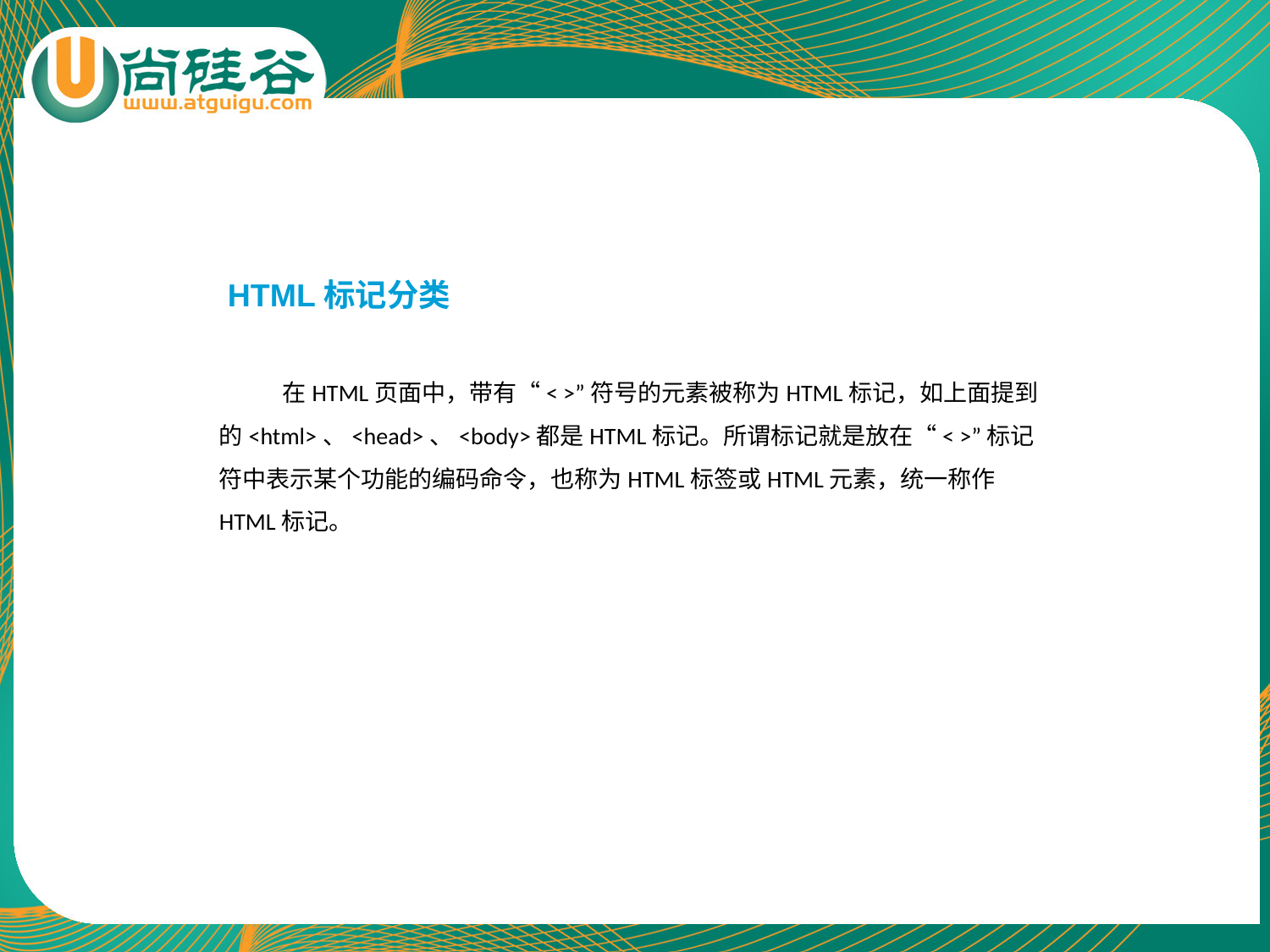

HTML标记分类
# 在HTML页面中，带有“< >”符号的元素被称为HTML标记，如上面提到的<html>、<head>、<body>都是HTML标记。所谓标记就是放在“< >”标记符中表示某个功能的编码命令，也称为HTML标签或HTML元素，统一称作HTML标记。